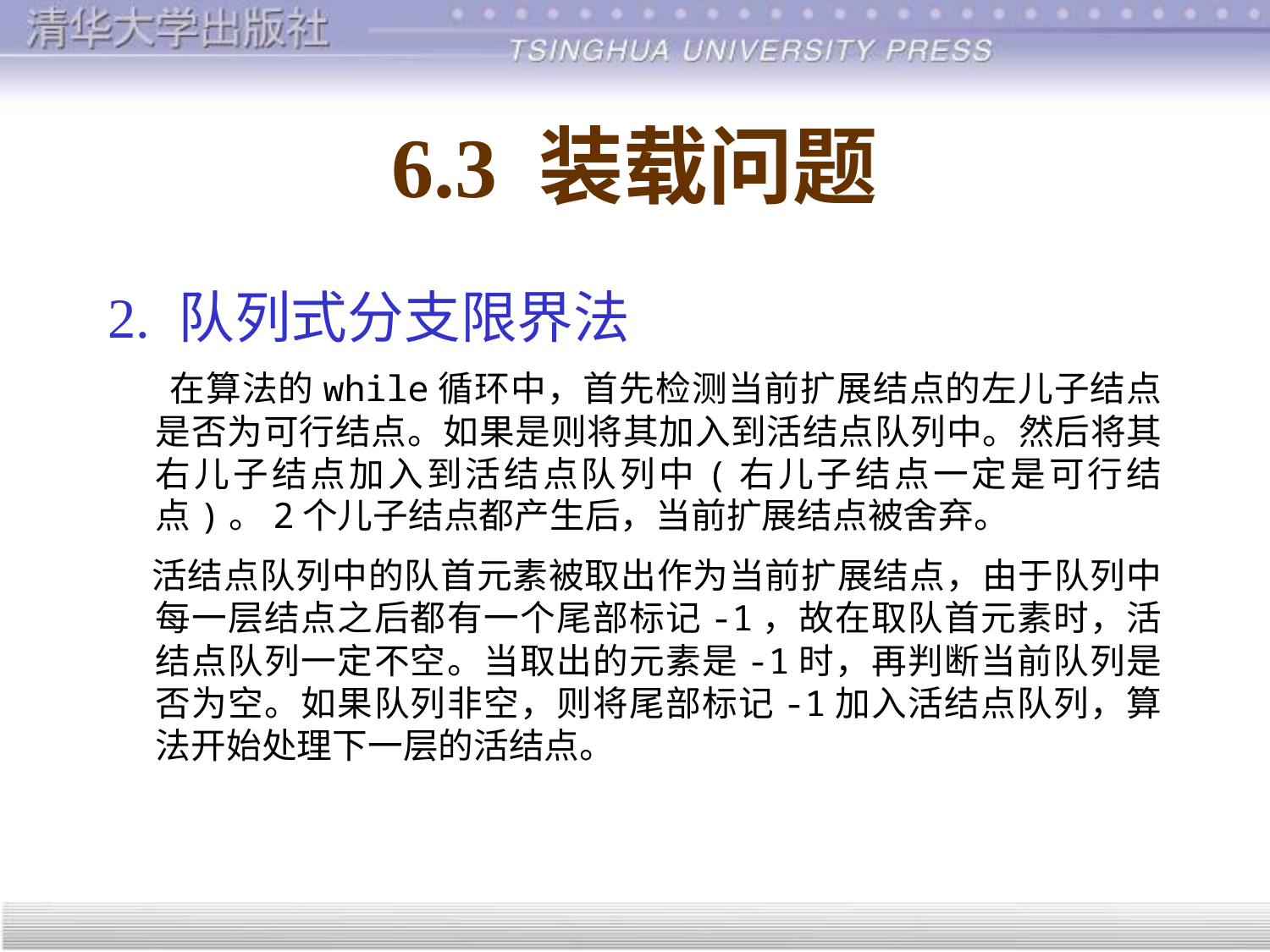

# 6.3 装载问题
2. 队列式分支限界法
      在算法的while循环中，首先检测当前扩展结点的左儿子结点是否为可行结点。如果是则将其加入到活结点队列中。然后将其右儿子结点加入到活结点队列中(右儿子结点一定是可行结点)。2个儿子结点都产生后，当前扩展结点被舍弃。
    活结点队列中的队首元素被取出作为当前扩展结点，由于队列中每一层结点之后都有一个尾部标记-1，故在取队首元素时，活结点队列一定不空。当取出的元素是-1时，再判断当前队列是否为空。如果队列非空，则将尾部标记-1加入活结点队列，算法开始处理下一层的活结点。

49